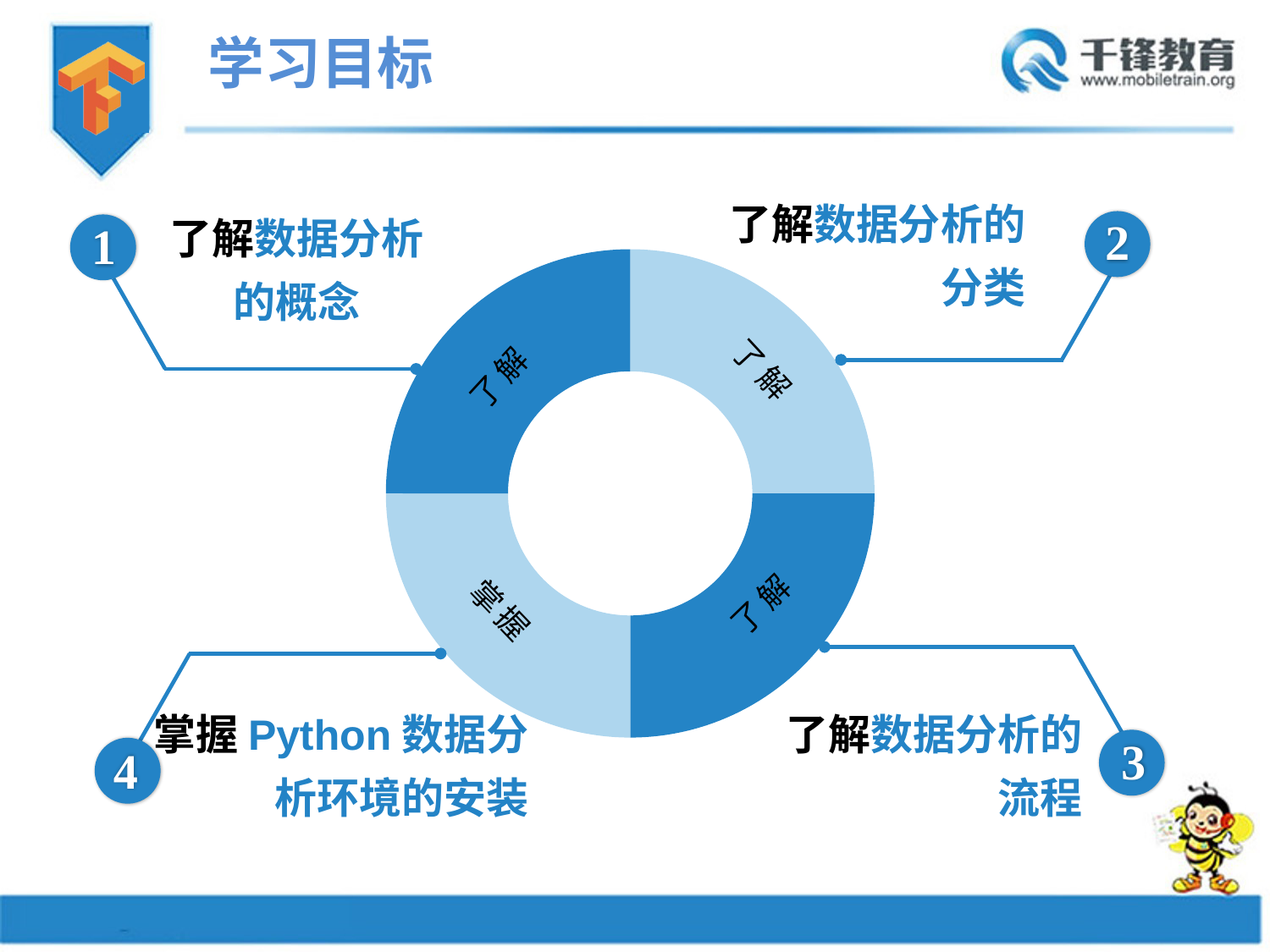

学习目标
了解数据分析的分类
2

了解数据分析的概念
1

### Chart

| Category | 销售额 |
|---|---|
| 掌握知识 | 2.5 |
| 理解知识 | 2.5 |
| 熟悉知识 | 2.5 |
| 了解知识 | 2.5 |
了解
了解
了解
掌握
了解数据分析的流程
3

掌握Python数据分析环境的安装
4